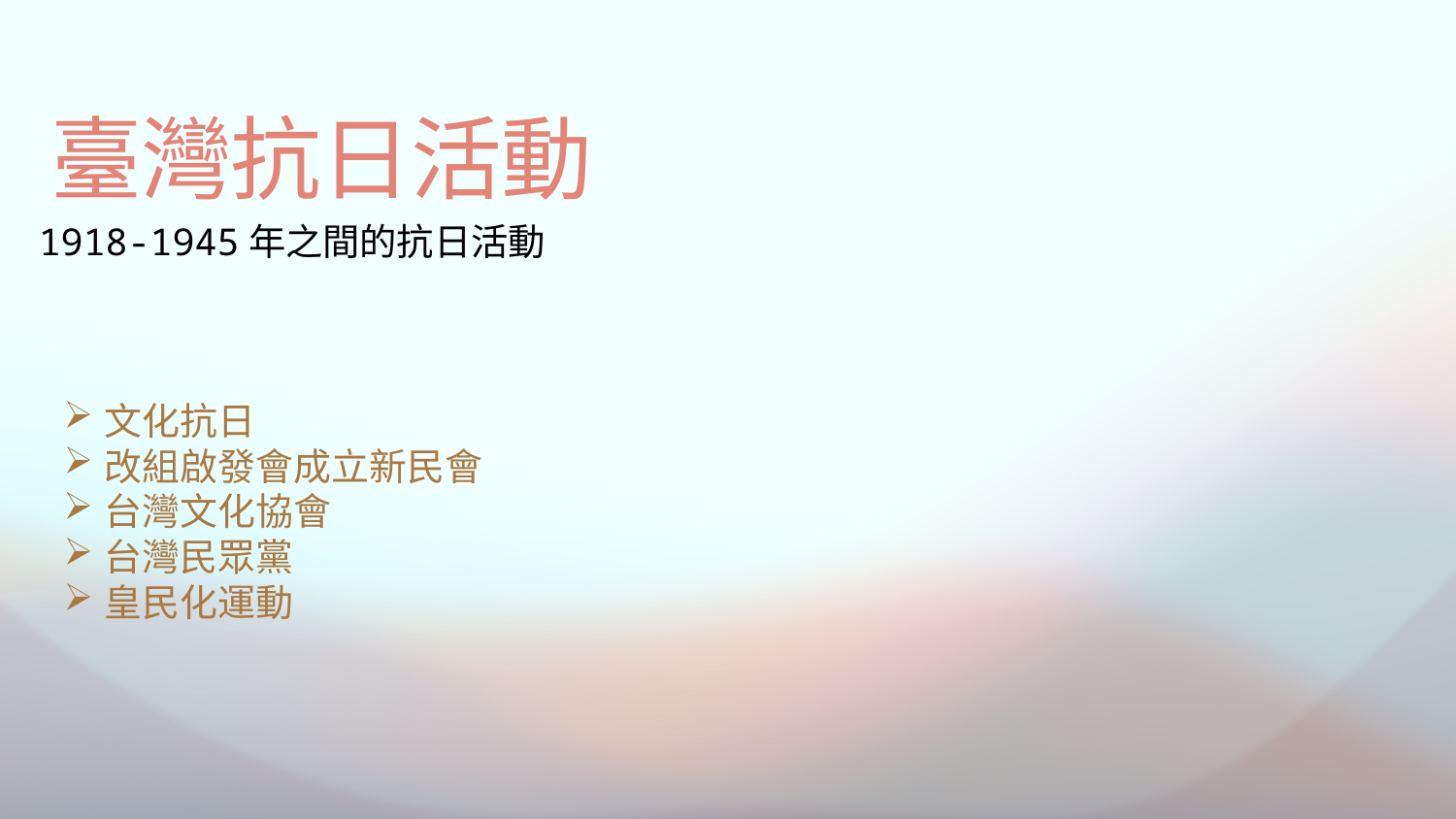

# 臺灣抗日活動
1918-1945年之間的抗日活動
文化抗日
改組啟發會成立新民會
台灣文化協會
台灣民眾黨
皇民化運動